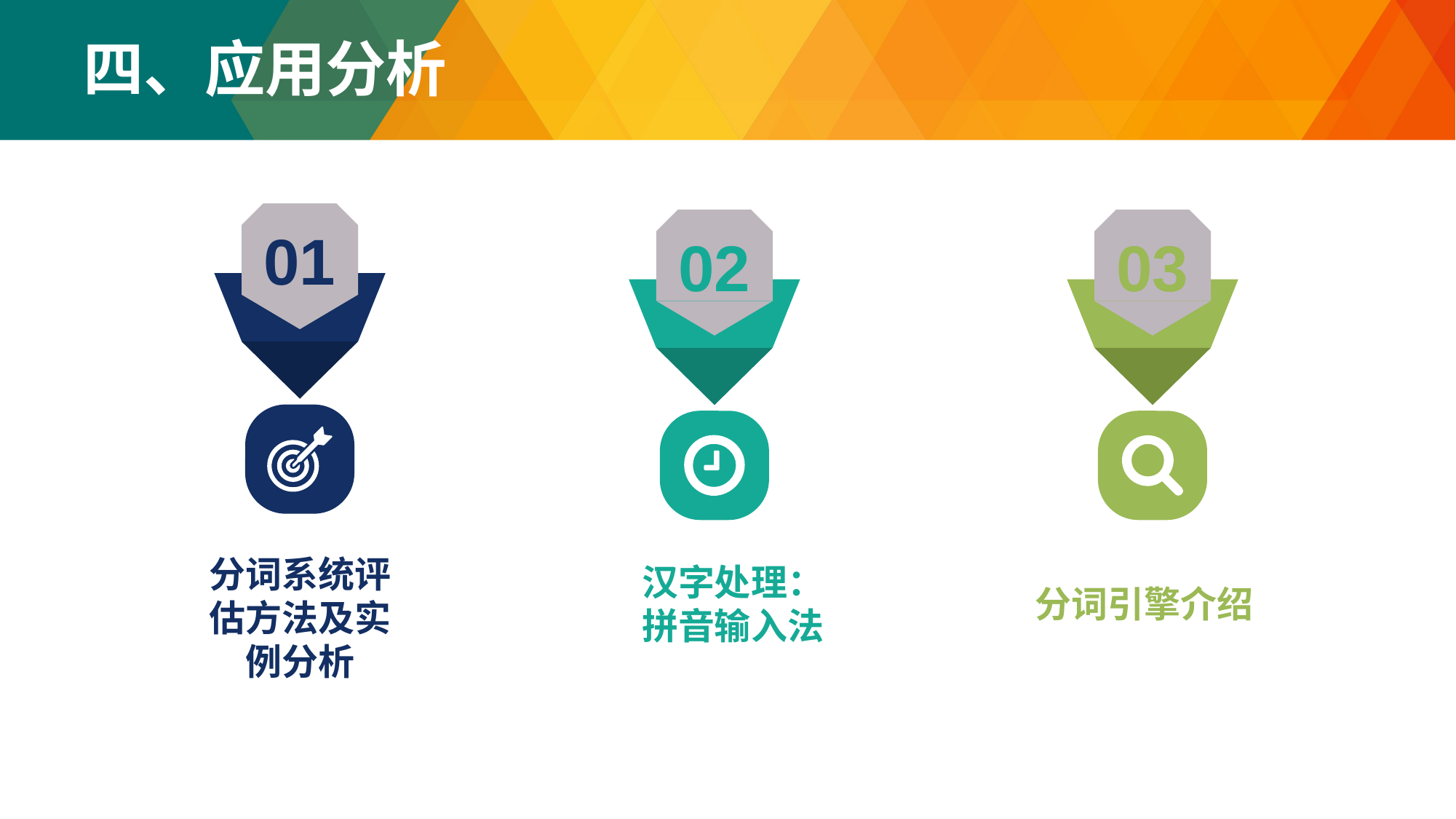

四、应用分析

01

03

02

分词系统评估方法及实例分析
汉字处理：
拼音输入法
分词引擎介绍